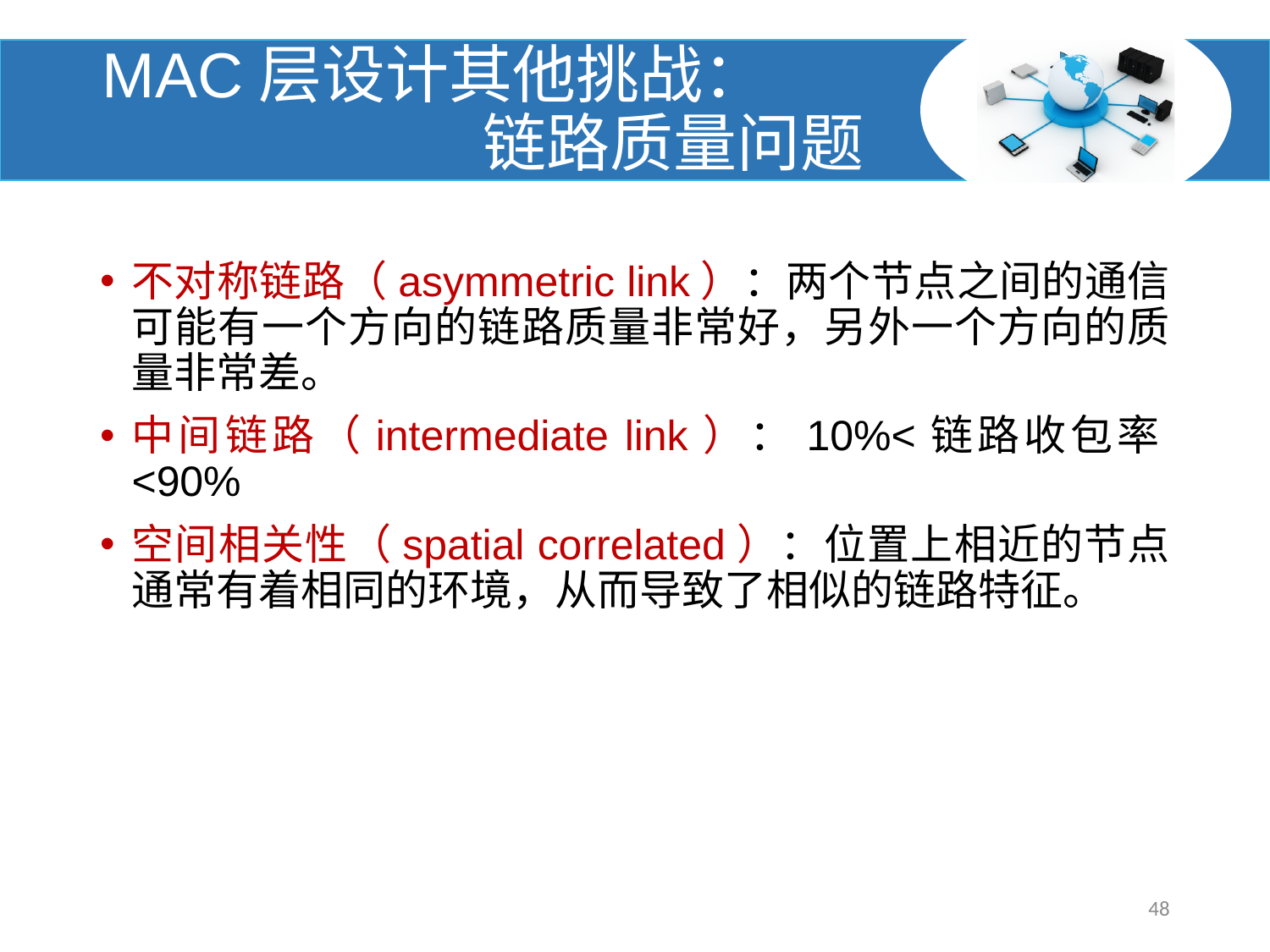

# MAC层设计其他挑战： 链路质量问题
不对称链路（asymmetric link）：两个节点之间的通信可能有一个方向的链路质量非常好，另外一个方向的质量非常差。
中间链路（intermediate link）：10%<链路收包率<90%
空间相关性（spatial correlated）：位置上相近的节点通常有着相同的环境，从而导致了相似的链路特征。

48